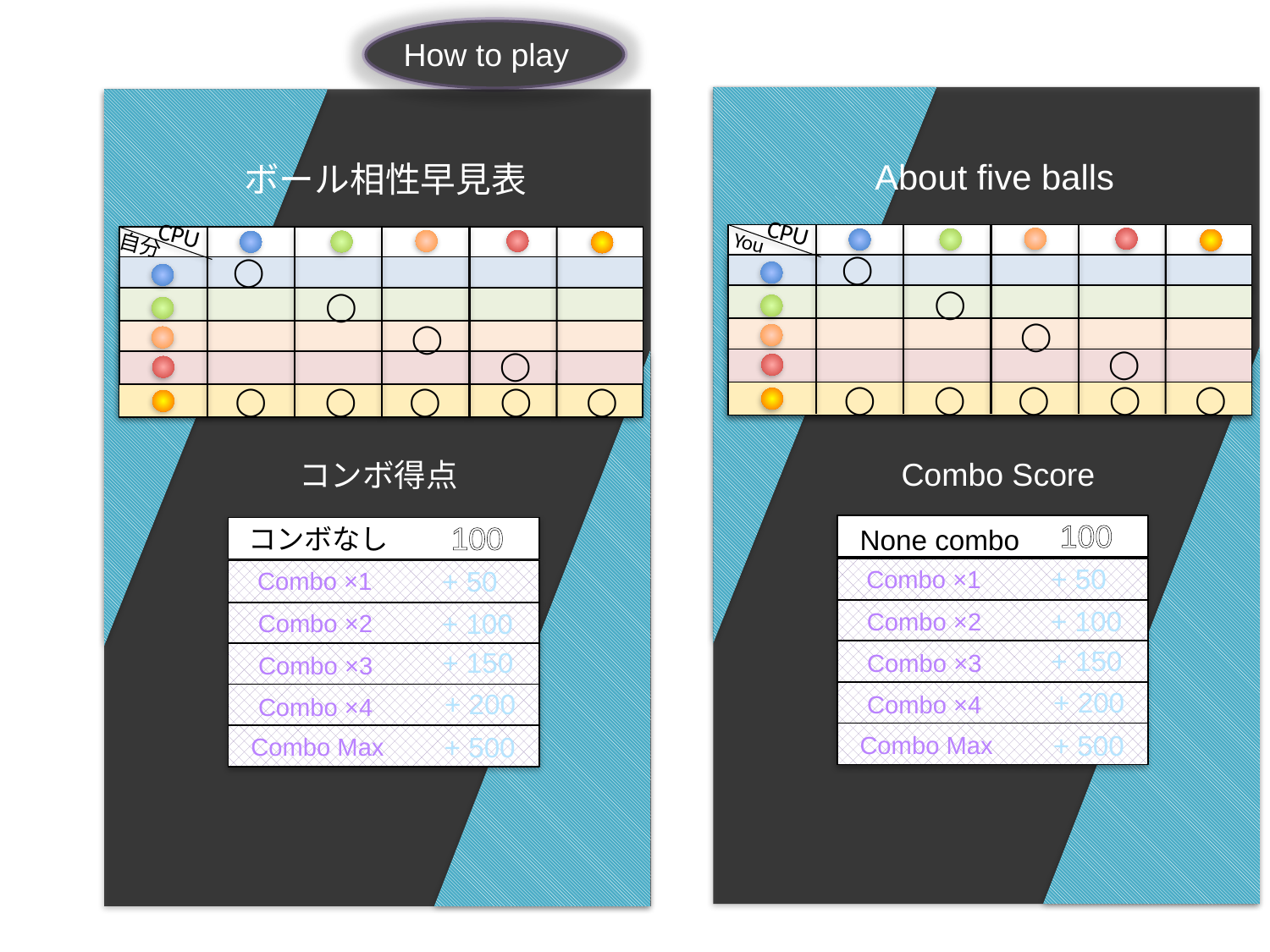

How to play

About five balls
CPU
You

◯

◯

◯

◯

◯
◯
◯
◯
◯

Combo Score
100

+ 50
Combo ×1

+ 100
Combo ×2
+ 150
Combo ×3
+ 200
Combo ×4
+ 500
Combo Max
None combo

ボール相性早見表
CPU
自分

◯

◯

◯

◯

◯
◯
◯
◯
◯

コンボ得点
100
コンボなし

+ 50
Combo ×1

+ 100
Combo ×2
+ 150
Combo ×3
+ 200
Combo ×4
+ 500
Combo Max